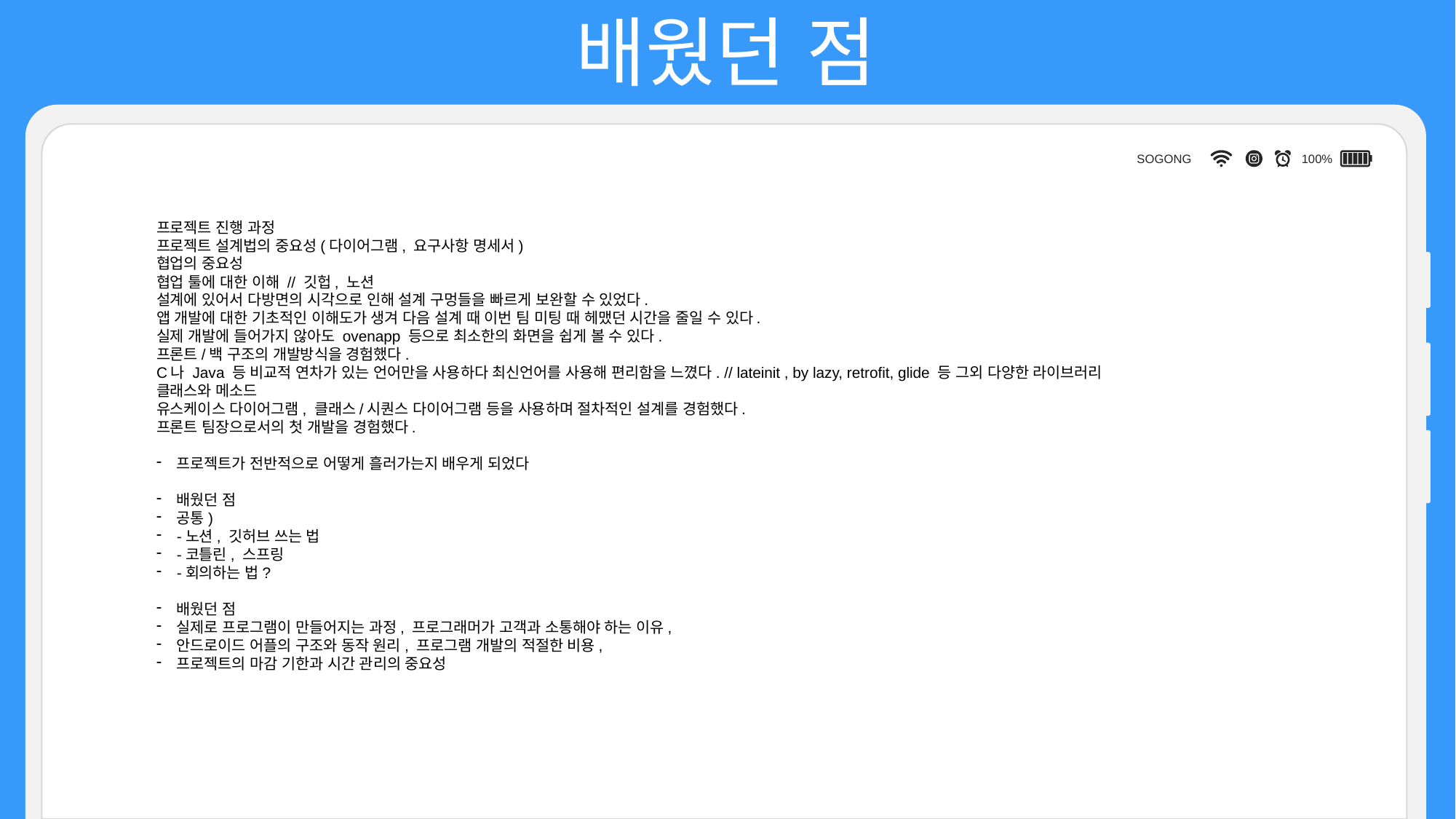

배웠던 점

SOGONG
100%

프로젝트 진행 과정
프로젝트 설계법의 중요성(다이어그램, 요구사항 명세서)
협업의 중요성
협업 툴에 대한 이해 // 깃헙, 노션
설계에 있어서 다방면의 시각으로 인해 설계 구멍들을 빠르게 보완할 수 있었다.
앱 개발에 대한 기초적인 이해도가 생겨 다음 설계 때 이번 팀 미팅 때 헤맸던 시간을 줄일 수 있다.
실제 개발에 들어가지 않아도 ovenapp 등으로 최소한의 화면을 쉽게 볼 수 있다.
프론트/백 구조의 개발방식을 경험했다.
C나 Java 등 비교적 연차가 있는 언어만을 사용하다 최신언어를 사용해 편리함을 느꼈다. // lateinit , by lazy, retrofit, glide 등 그외 다양한 라이브러리 클래스와 메소드
유스케이스 다이어그램, 클래스/시퀀스 다이어그램 등을 사용하며 절차적인 설계를 경험했다.
프론트 팀장으로서의 첫 개발을 경험했다.

프로젝트가 전반적으로 어떻게 흘러가는지 배우게 되었다

배웠던 점
공통)
-노션, 깃허브 쓰는 법
-코틀린, 스프링
-회의하는 법?

배웠던 점
실제로 프로그램이 만들어지는 과정, 프로그래머가 고객과 소통해야 하는 이유,
안드로이드 어플의 구조와 동작 원리, 프로그램 개발의 적절한 비용,
프로젝트의 마감 기한과 시간 관리의 중요성